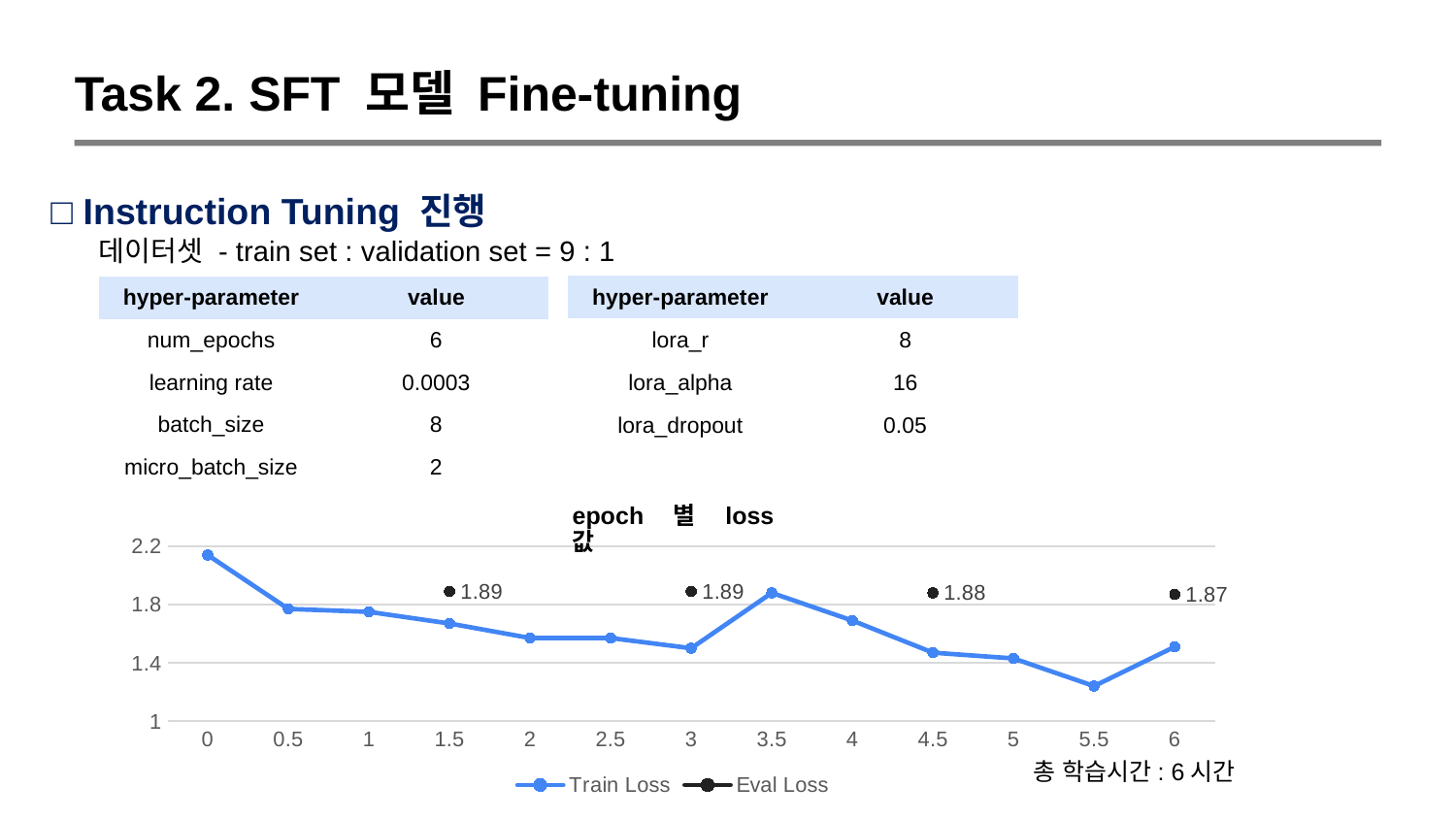

Task 2. SFT 모델 Fine-tuning
□ Instruction Tuning 진행

데이터셋 - train set : validation set = 9 : 1
| hyper-parameter | value |
| --- | --- |
| lora\_r | 8 |
| lora\_alpha | 16 |
| lora\_dropout | 0.05 |
| hyper-parameter | value |
| --- | --- |
| num\_epochs | 6 |
| learning rate | 0.0003 |
| batch\_size | 8 |
| micro\_batch\_size | 2 |
epoch 별 loss 값

### Chart

| Category | Train Loss | Eval Loss |
|---|---|---|
| 0 | 2.14 | None |
| 0.5 | 1.77 | None |
| 1 | 1.75 | None |
| 1.5 | 1.67 | 1.89 |
| 2 | 1.57 | None |
| 2.5 | 1.57 | None |
| 3 | 1.5 | 1.89 |
| 3.5 | 1.88 | None |
| 4 | 1.69 | None |
| 4.5 | 1.47 | 1.88 |
| 5 | 1.43 | None |
| 5.5 | 1.24 | None |
| 6 | 1.51 | 1.87 |
총 학습시간: 6시간